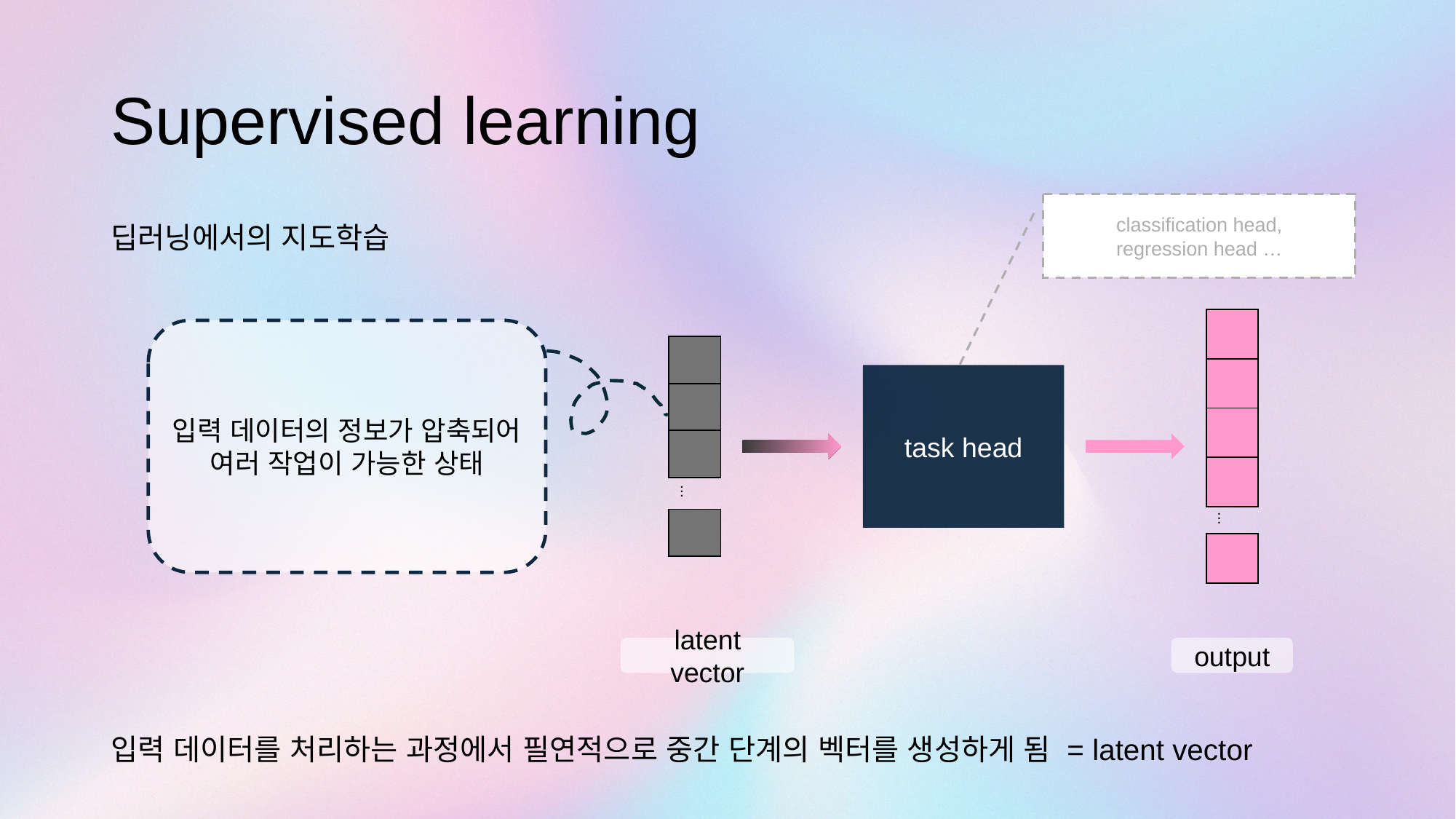

# Supervised learning
classification head,
regression head …
딥러닝에서의 지도학습

입력 데이터를 처리하는 과정에서 필연적으로 중간 단계의 벡터를 생성하게 됨 = latent vector
|  |
| --- |
|  |
|  |
|  |
| . . . |
|  |
입력 데이터의 정보가 압축되어
여러 작업이 가능한 상태
|  |
| --- |
|  |
|  |
| . . . |
|  |

 task head

latent vector
output